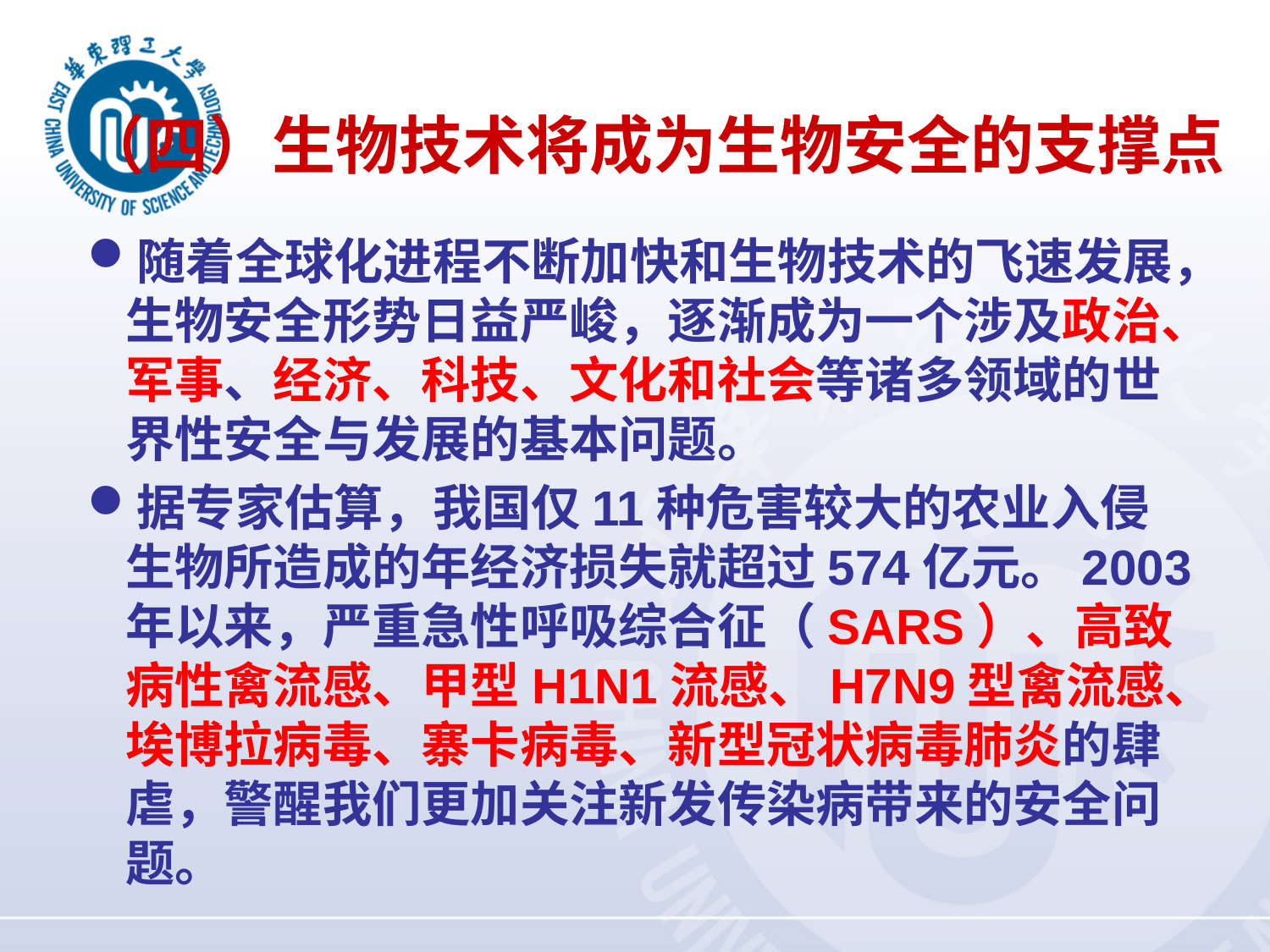

# （四）生物技术将成为生物安全的支撑点
随着全球化进程不断加快和生物技术的飞速发展，生物安全形势日益严峻，逐渐成为一个涉及政治、军事、经济、科技、文化和社会等诸多领域的世界性安全与发展的基本问题。
据专家估算，我国仅11种危害较大的农业入侵生物所造成的年经济损失就超过574亿元。2003年以来，严重急性呼吸综合征（SARS）、高致病性禽流感、甲型H1N1流感、H7N9型禽流感、埃博拉病毒、寨卡病毒、新型冠状病毒肺炎的肆虐，警醒我们更加关注新发传染病带来的安全问题。